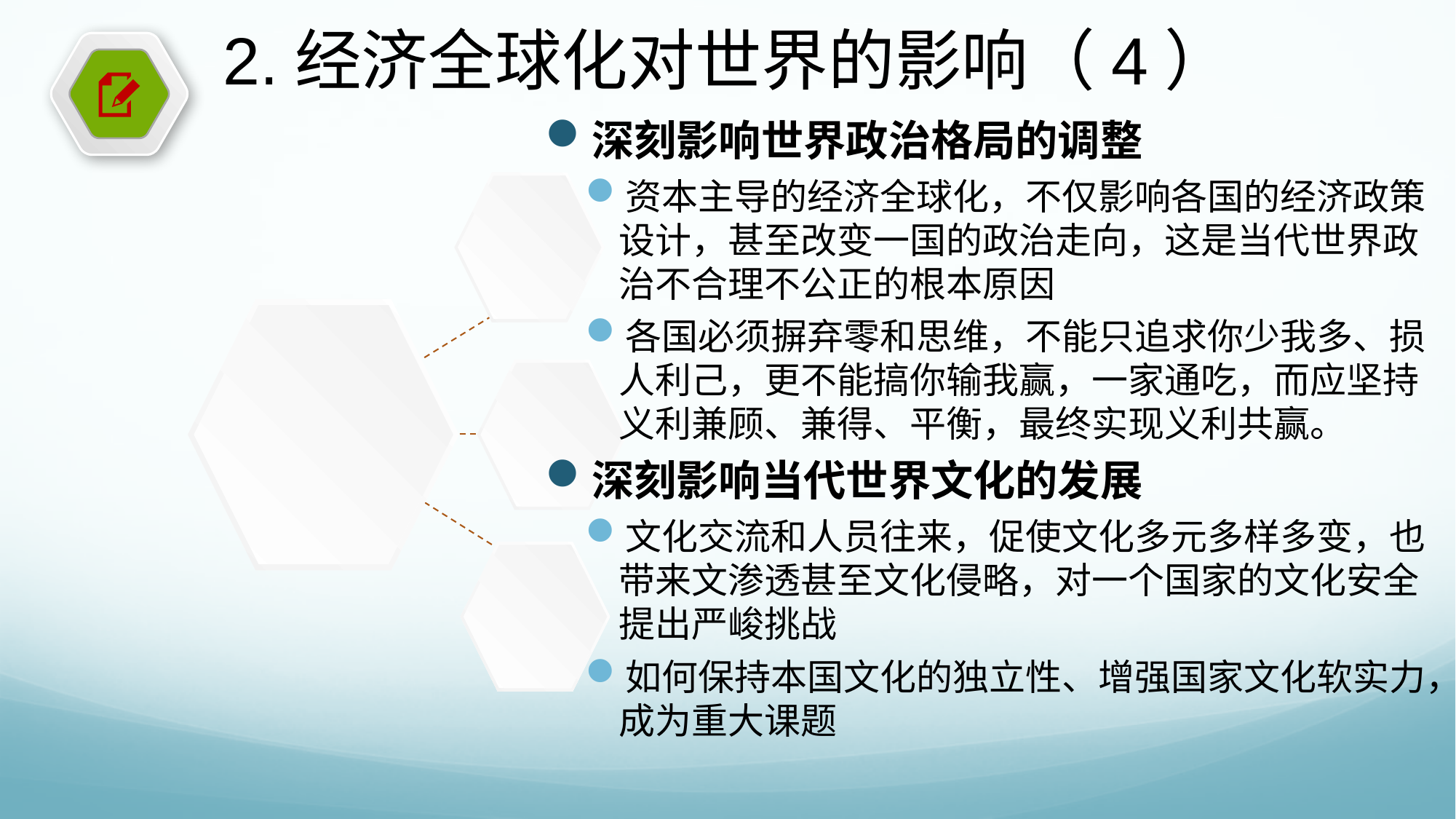

2.经济全球化对世界的影响（4）

深刻影响世界政治格局的调整
资本主导的经济全球化，不仅影响各国的经济政策设计，甚至改变一国的政治走向，这是当代世界政治不合理不公正的根本原因
各国必须摒弃零和思维，不能只追求你少我多、损人利己，更不能搞你输我赢，一家通吃，而应坚持义利兼顾、兼得、平衡，最终实现义利共赢。
深刻影响当代世界文化的发展
文化交流和人员往来，促使文化多元多样多变，也带来文渗透甚至文化侵略，对一个国家的文化安全提出严峻挑战
如何保持本国文化的独立性、增强国家文化软实力，成为重大课题